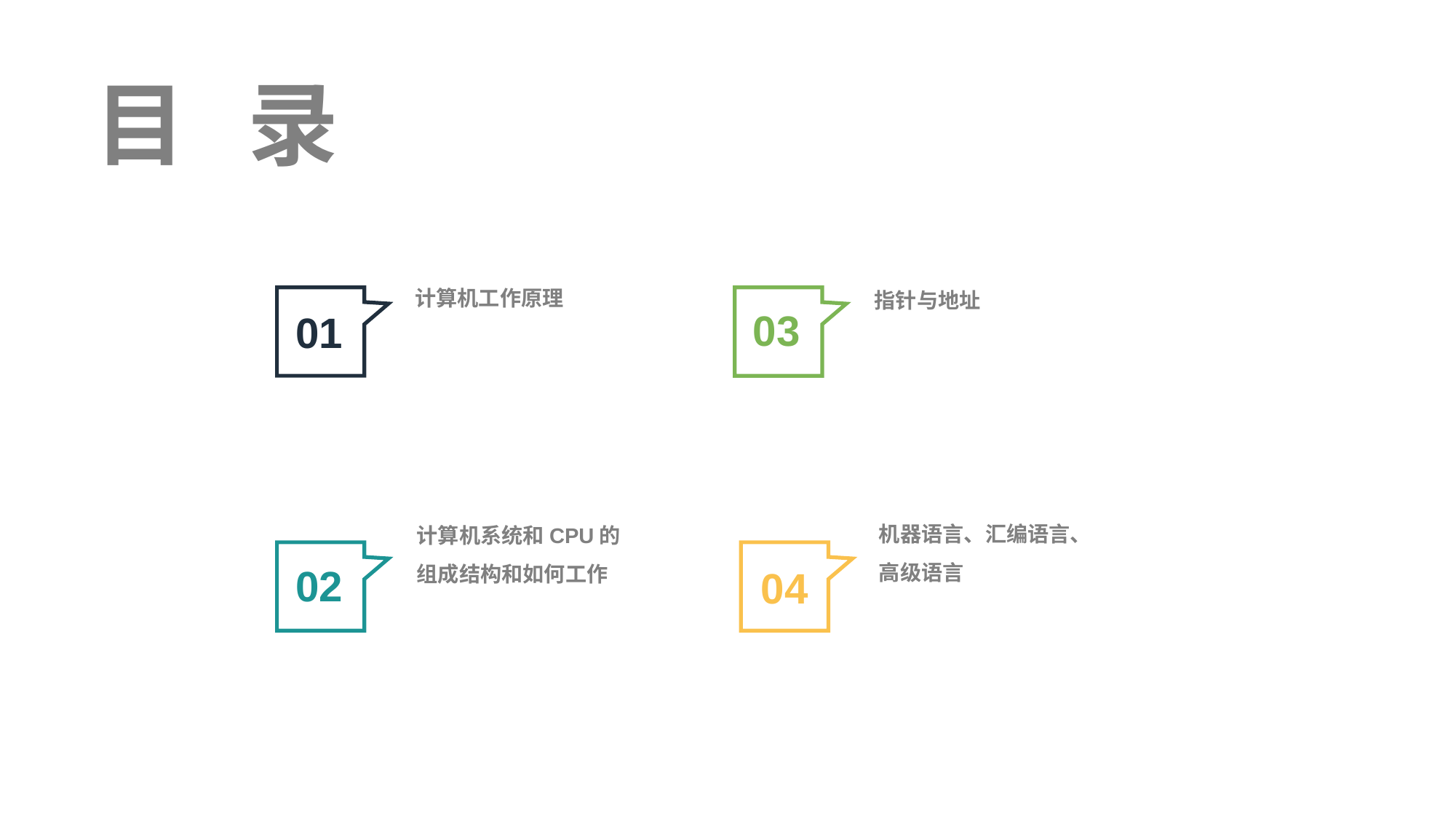

目   录
计算机工作原理
指针与地址

03
01
计算机系统和CPU的组成结构和如何工作
机器语言、汇编语言、高级语言

02
04